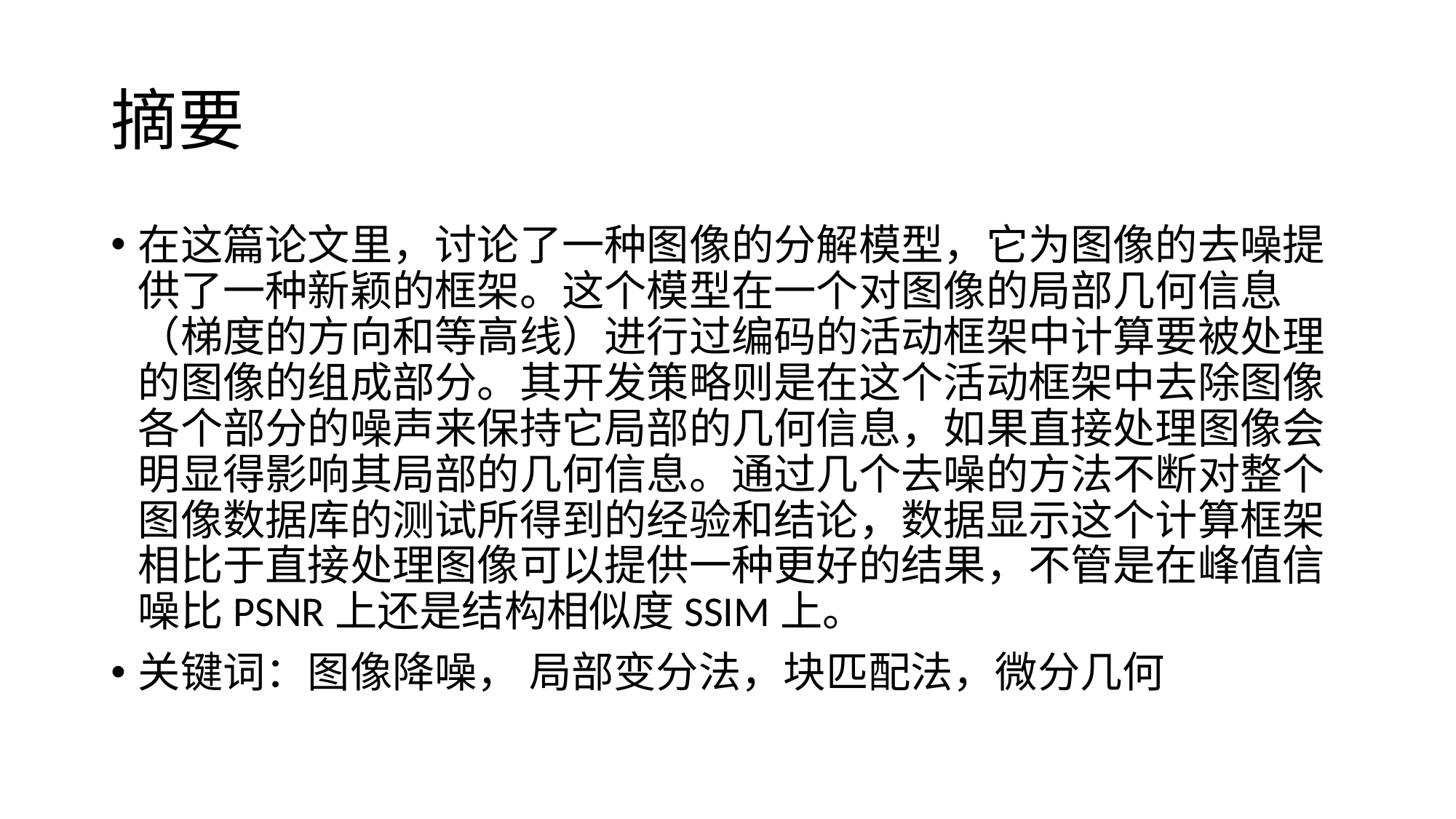

# 摘要
在这篇论文里，讨论了一种图像的分解模型，它为图像的去噪提供了一种新颖的框架。这个模型在一个对图像的局部几何信息（梯度的方向和等高线）进行过编码的活动框架中计算要被处理的图像的组成部分。其开发策略则是在这个活动框架中去除图像各个部分的噪声来保持它局部的几何信息，如果直接处理图像会明显得影响其局部的几何信息。通过几个去噪的方法不断对整个图像数据库的测试所得到的经验和结论，数据显示这个计算框架相比于直接处理图像可以提供一种更好的结果，不管是在峰值信噪比PSNR上还是结构相似度SSIM上。
关键词：图像降噪， 局部变分法，块匹配法，微分几何